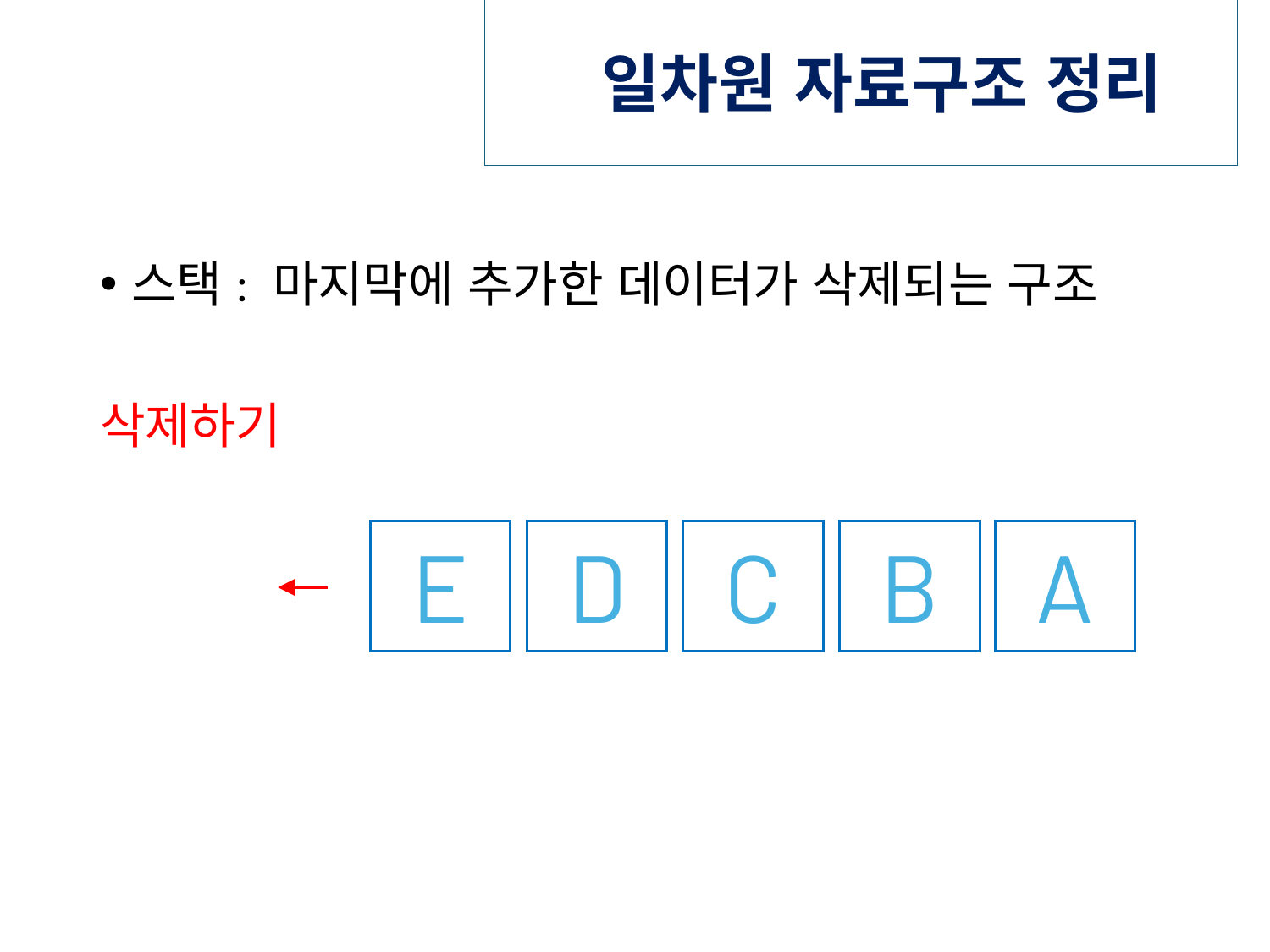

# 일차원 자료구조 정리
스택: 마지막에 추가한 데이터가 삭제되는 구조

삭제하기

E

D

C

B

A